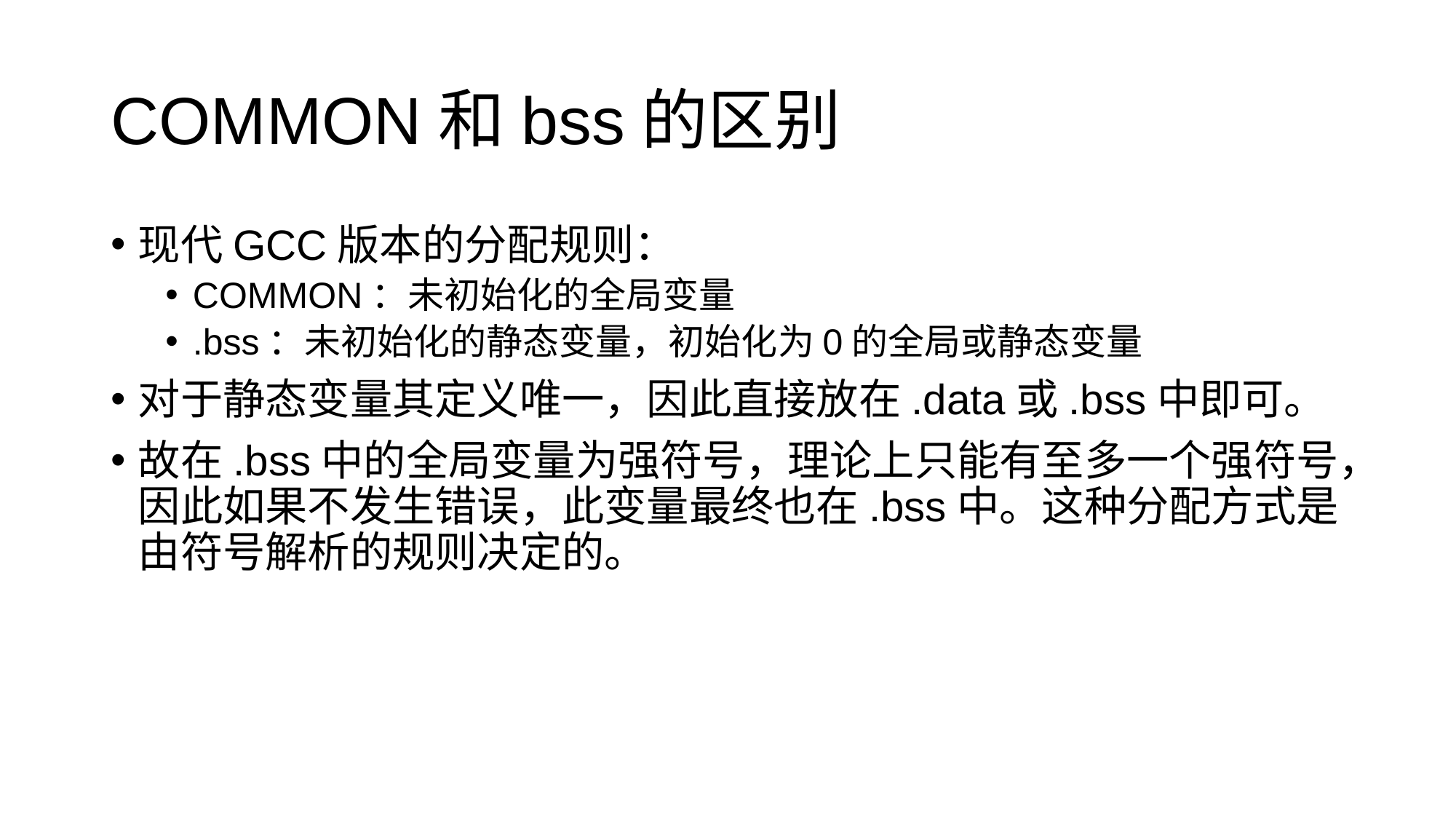

# COMMON和bss的区别
现代GCC版本的分配规则：
COMMON：未初始化的全局变量
.bss：未初始化的静态变量，初始化为0的全局或静态变量
对于静态变量其定义唯一，因此直接放在.data或.bss中即可。
故在.bss中的全局变量为强符号，理论上只能有至多一个强符号，因此如果不发生错误，此变量最终也在.bss中。这种分配方式是由符号解析的规则决定的。